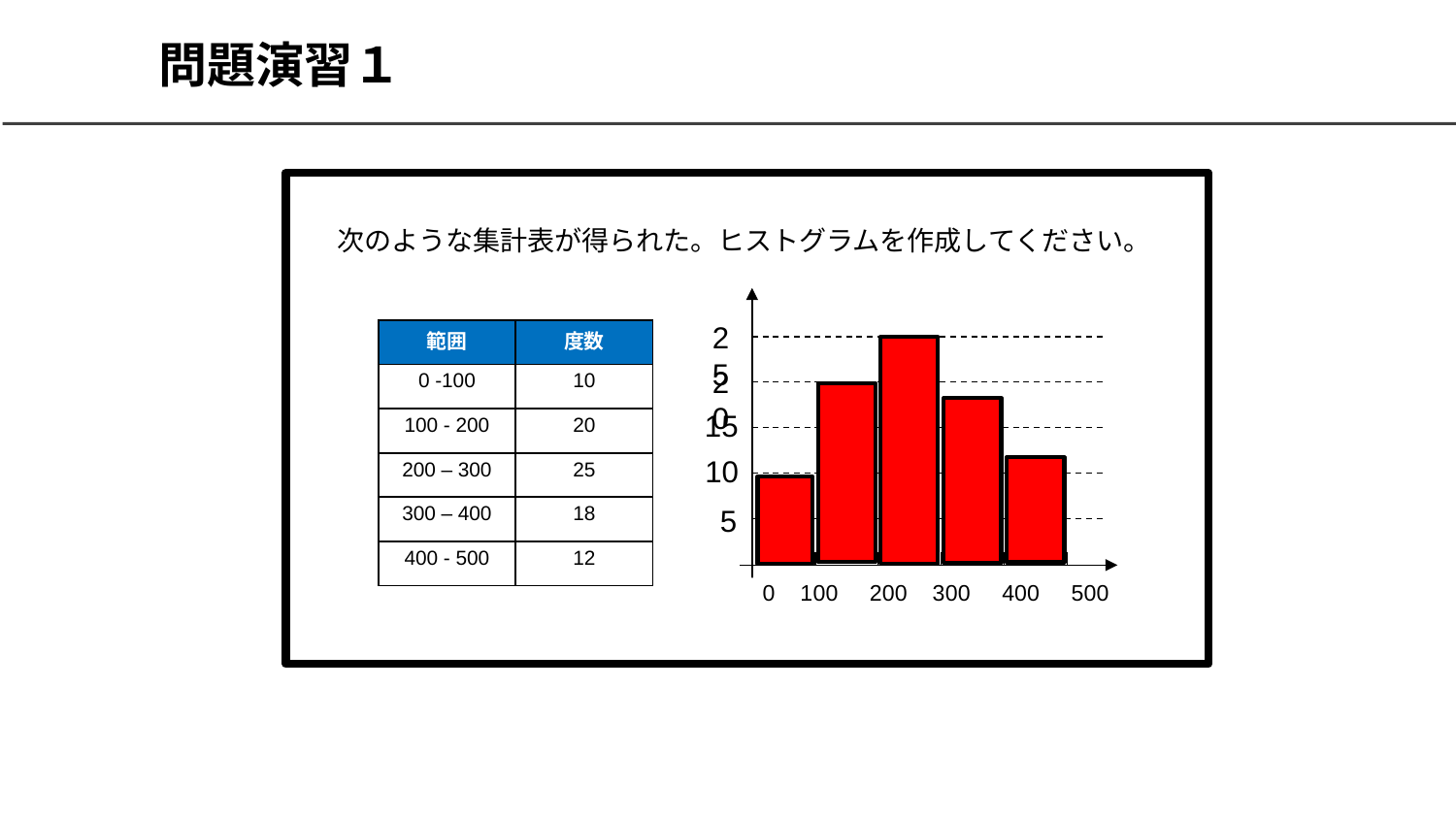

# 問題演習１

次のような集計表が得られた。ヒストグラムを作成してください。

25
| 範囲 | 度数 |
| --- | --- |
| 0 -100 | 10 |
| 100 - 200 | 20 |
| 200 – 300 | 25 |
| 300 – 400 | 18 |
| 400 - 500 | 12 |

20

15
10

5
　0    100     200    300     400     500